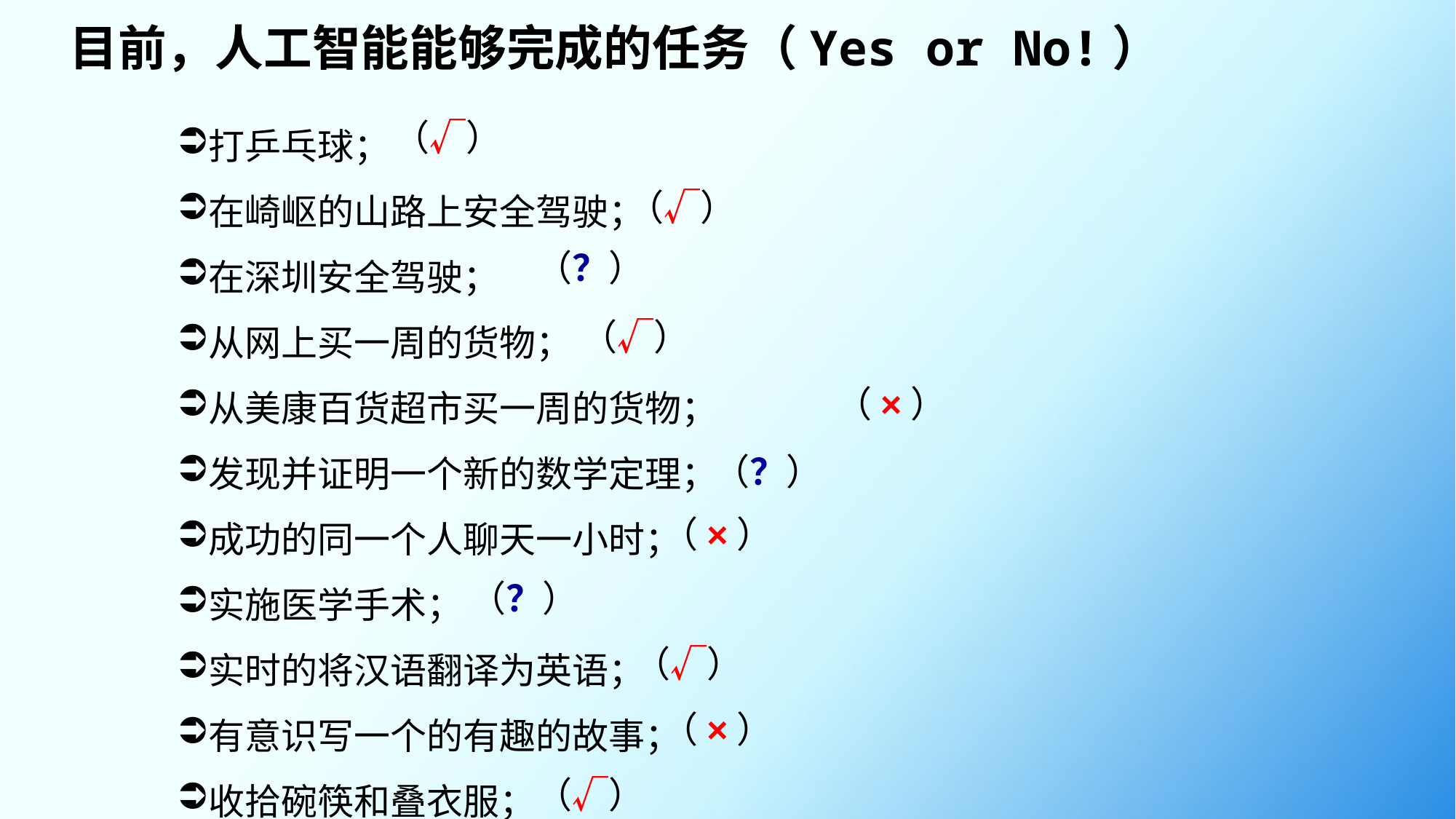

# 目前，人工智能能够完成的任务（Yes or No!）
打乒乓球；
在崎岖的山路上安全驾驶；
在深圳安全驾驶；
从网上买一周的货物；
从美康百货超市买一周的货物；
发现并证明一个新的数学定理；
成功的同一个人聊天一小时；
实施医学手术；
实时的将汉语翻译为英语；
有意识写一个的有趣的故事；
收拾碗筷和叠衣服；
（√）
（√）
（？）
（√）
（×）
（？）
（×）
（？）
（√）
（×）
（√）